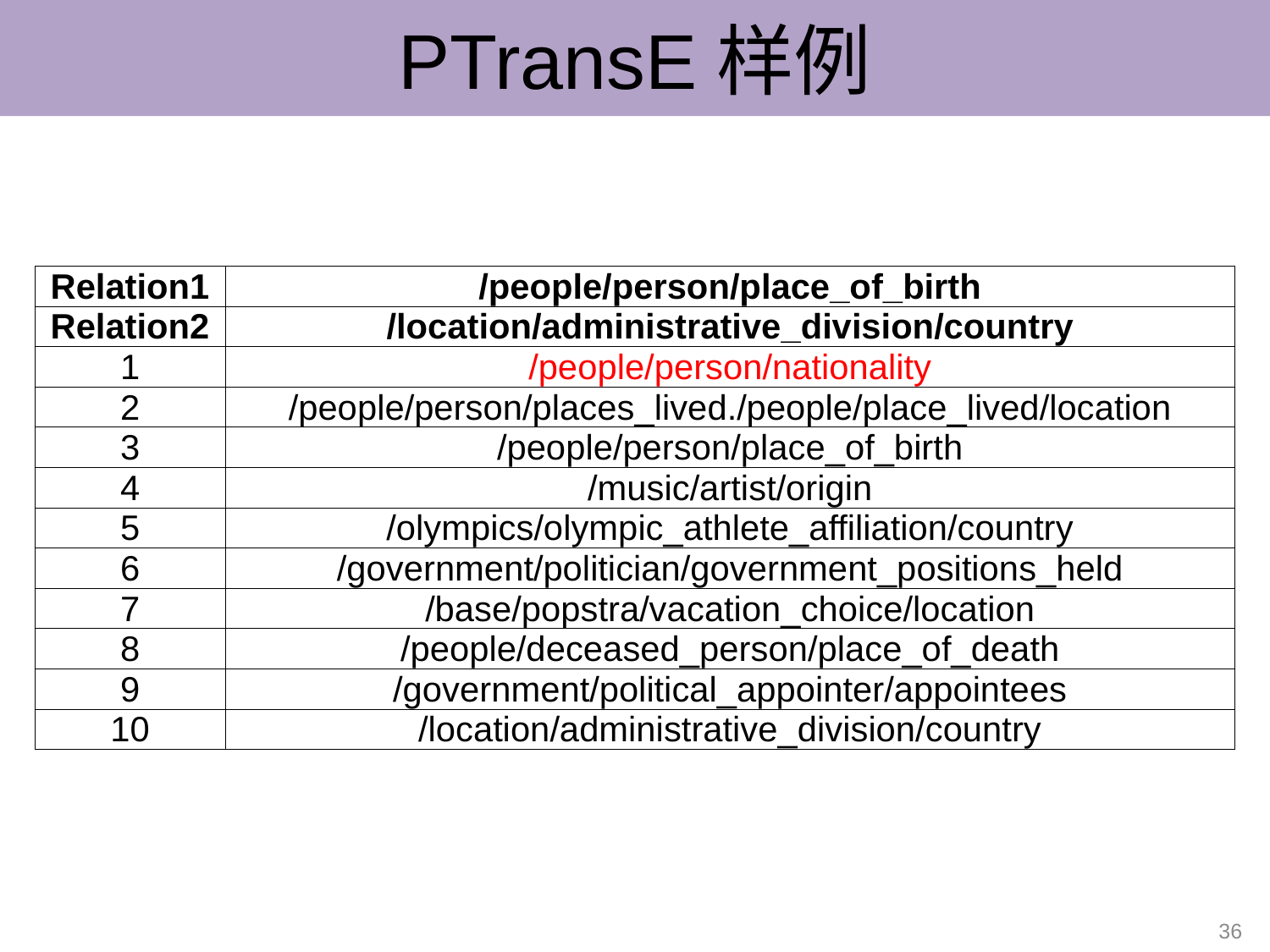

# PTransE样例
| Relation1 | /people/person/place\_of\_birth |
| --- | --- |
| Relation2 | /location/administrative\_division/country |
| 1 | /people/person/nationality |
| 2 | /people/person/places\_lived./people/place\_lived/location |
| 3 | /people/person/place\_of\_birth |
| 4 | /music/artist/origin |
| 5 | /olympics/olympic\_athlete\_affiliation/country |
| 6 | /government/politician/government\_positions\_held |
| 7 | /base/popstra/vacation\_choice/location |
| 8 | /people/deceased\_person/place\_of\_death |
| 9 | /government/political\_appointer/appointees |
| 10 | /location/administrative\_division/country |
36